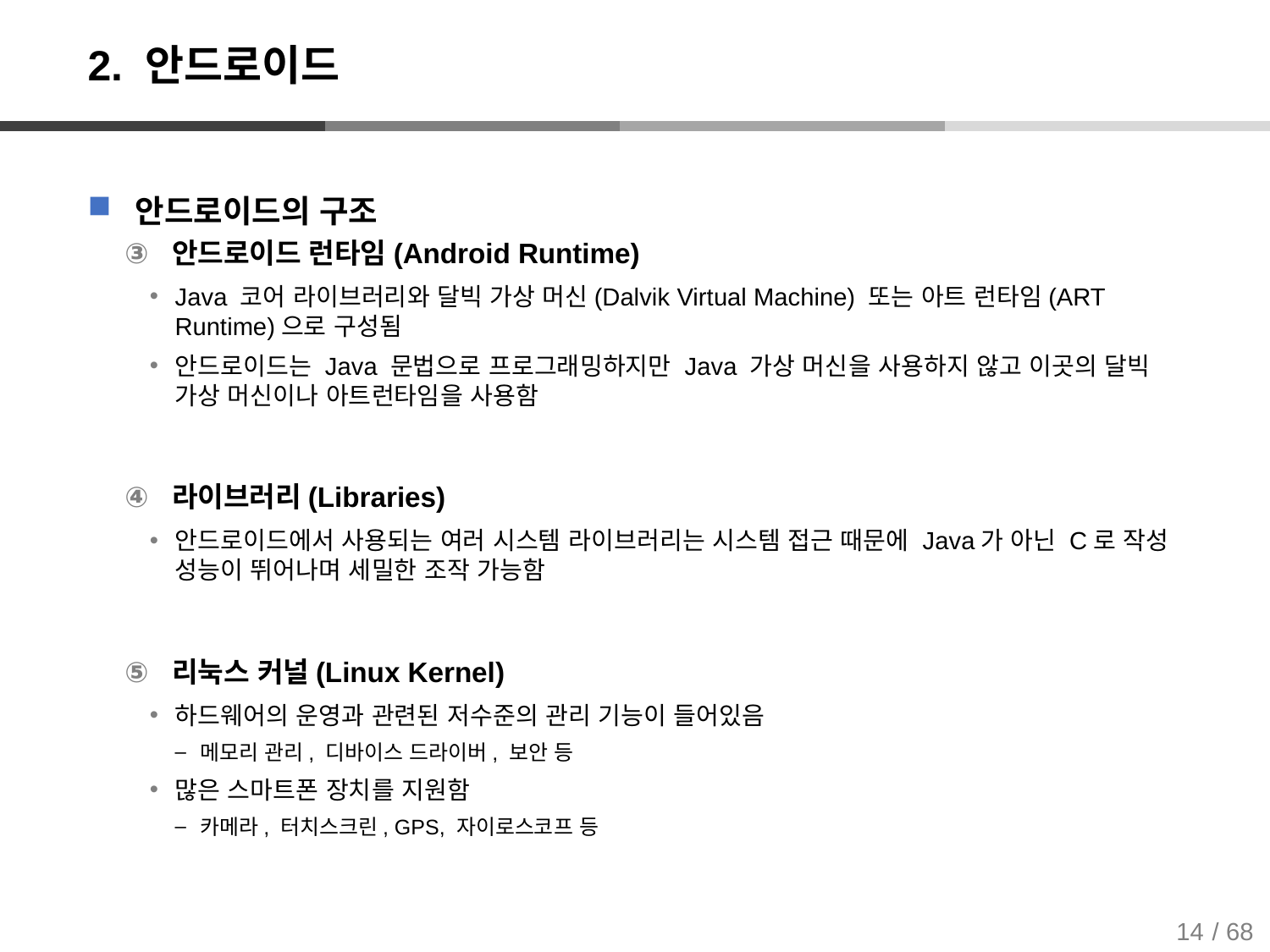

# 2. 안드로이드
안드로이드의 구조
안드로이드 런타임(Android Runtime)
Java 코어 라이브러리와 달빅 가상 머신(Dalvik Virtual Machine) 또는 아트 런타임(ART Runtime)으로 구성됨
안드로이드는 Java 문법으로 프로그래밍하지만 Java 가상 머신을 사용하지 않고 이곳의 달빅 가상 머신이나 아트런타임을 사용함

라이브러리(Libraries)
안드로이드에서 사용되는 여러 시스템 라이브러리는 시스템 접근 때문에 Java가 아닌 C로 작성 성능이 뛰어나며 세밀한 조작 가능함

리눅스 커널(Linux Kernel)
하드웨어의 운영과 관련된 저수준의 관리 기능이 들어있음
메모리 관리, 디바이스 드라이버, 보안 등
많은 스마트폰 장치를 지원함
카메라, 터치스크린, GPS, 자이로스코프 등